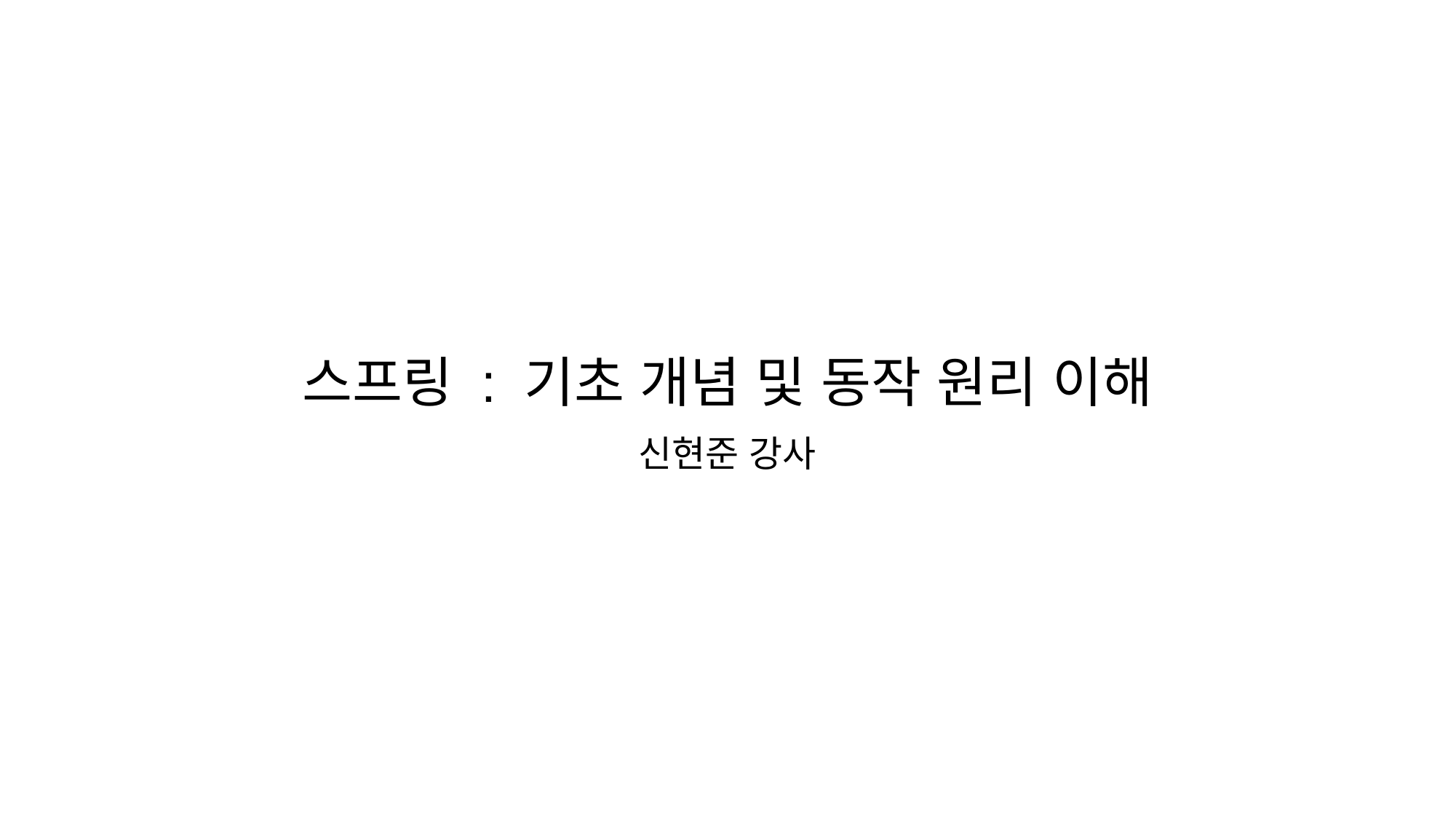

# 스프링 : 기초 개념 및 동작 원리 이해
신현준 강사